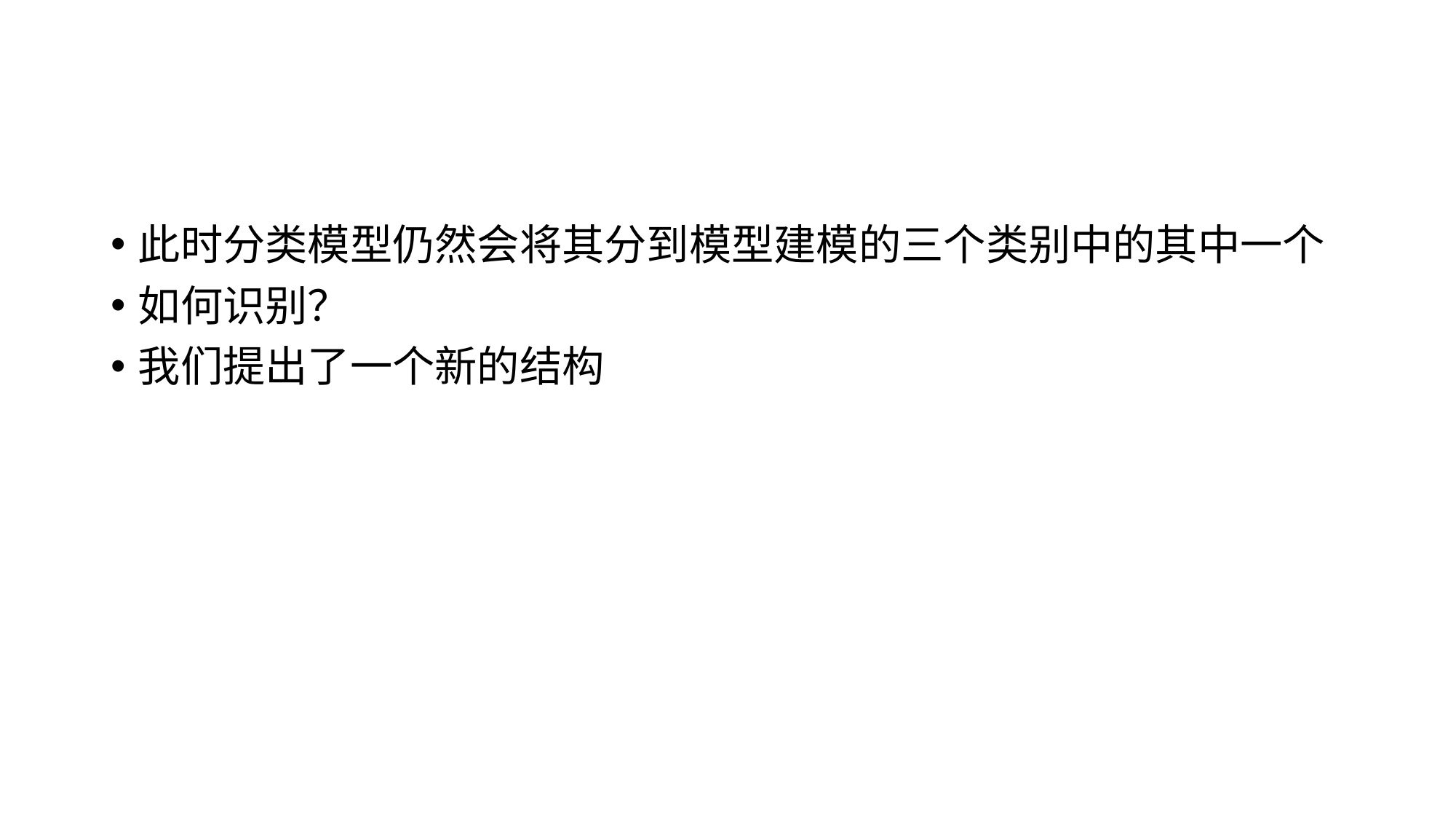

#
此时分类模型仍然会将其分到模型建模的三个类别中的其中一个
如何识别？
我们提出了一个新的结构